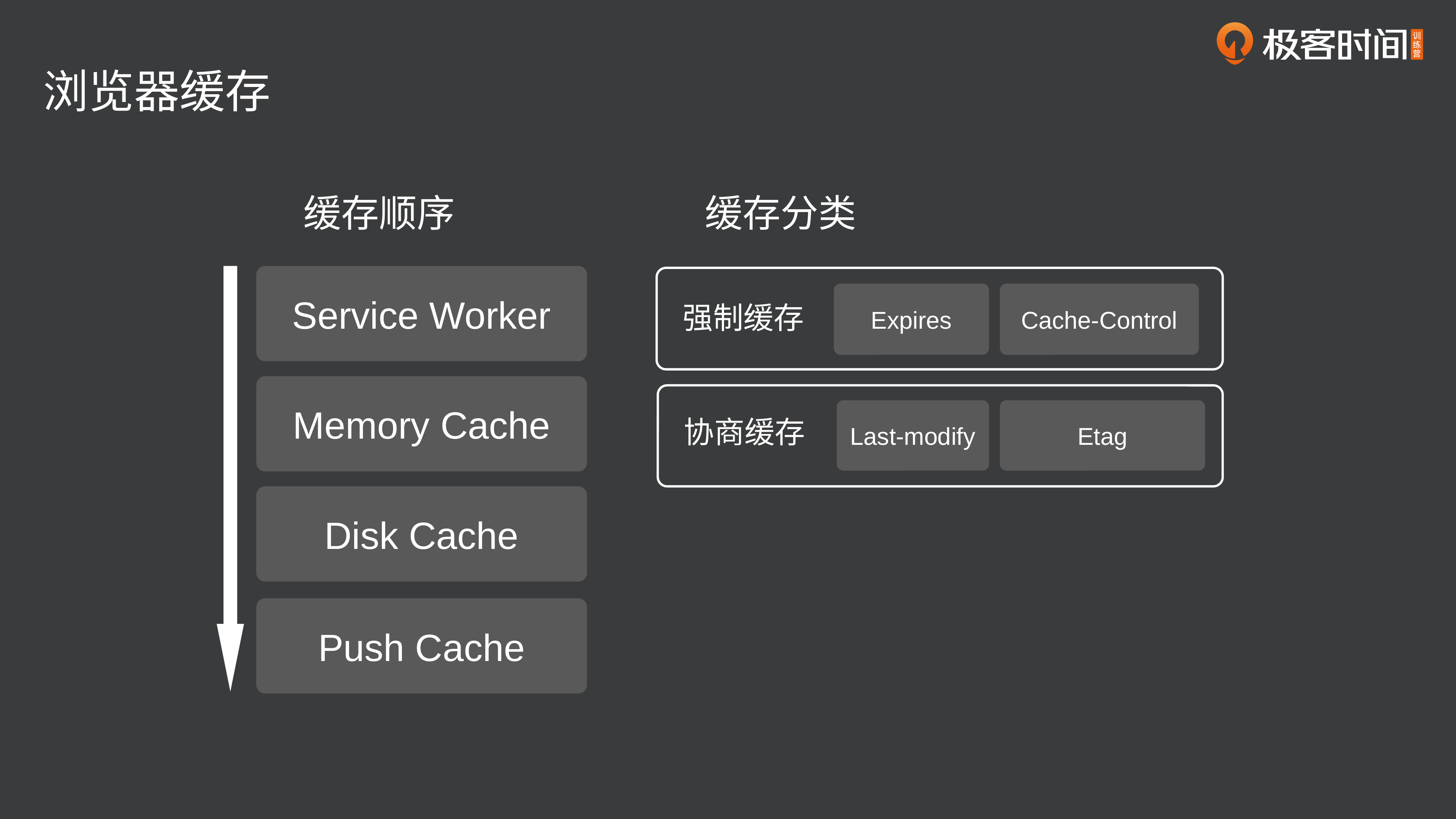

浏览器缓存
缓存顺序
缓存分类

Service Worker

Expires
Cache-Control
强制缓存
Memory Cache

Last-modify
Etag
协商缓存
Disk Cache
Push Cache